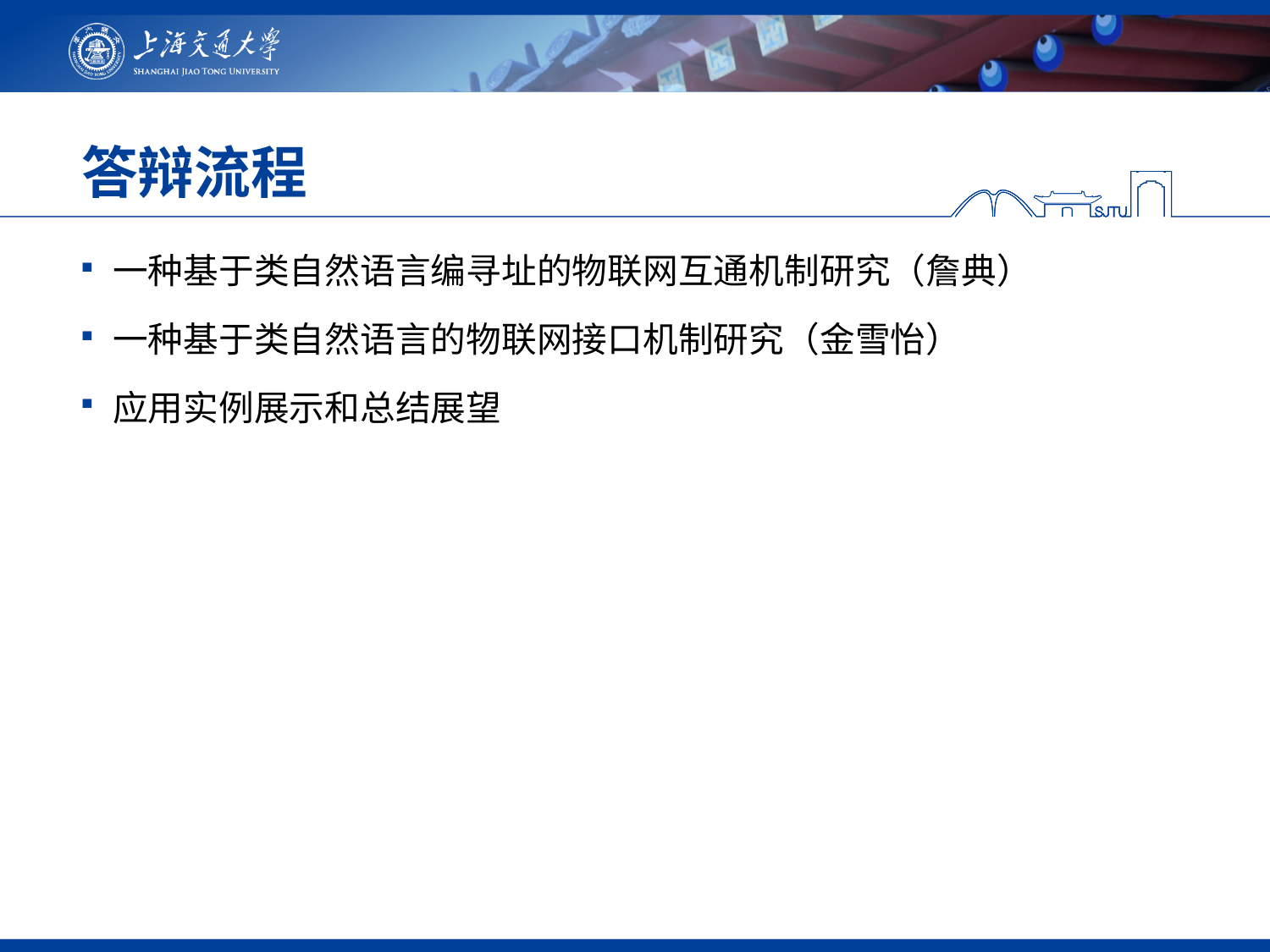

答辩流程
一种基于类自然语言编寻址的物联网互通机制研究（詹典）
一种基于类自然语言的物联网接口机制研究（金雪怡）
应用实例展示和总结展望